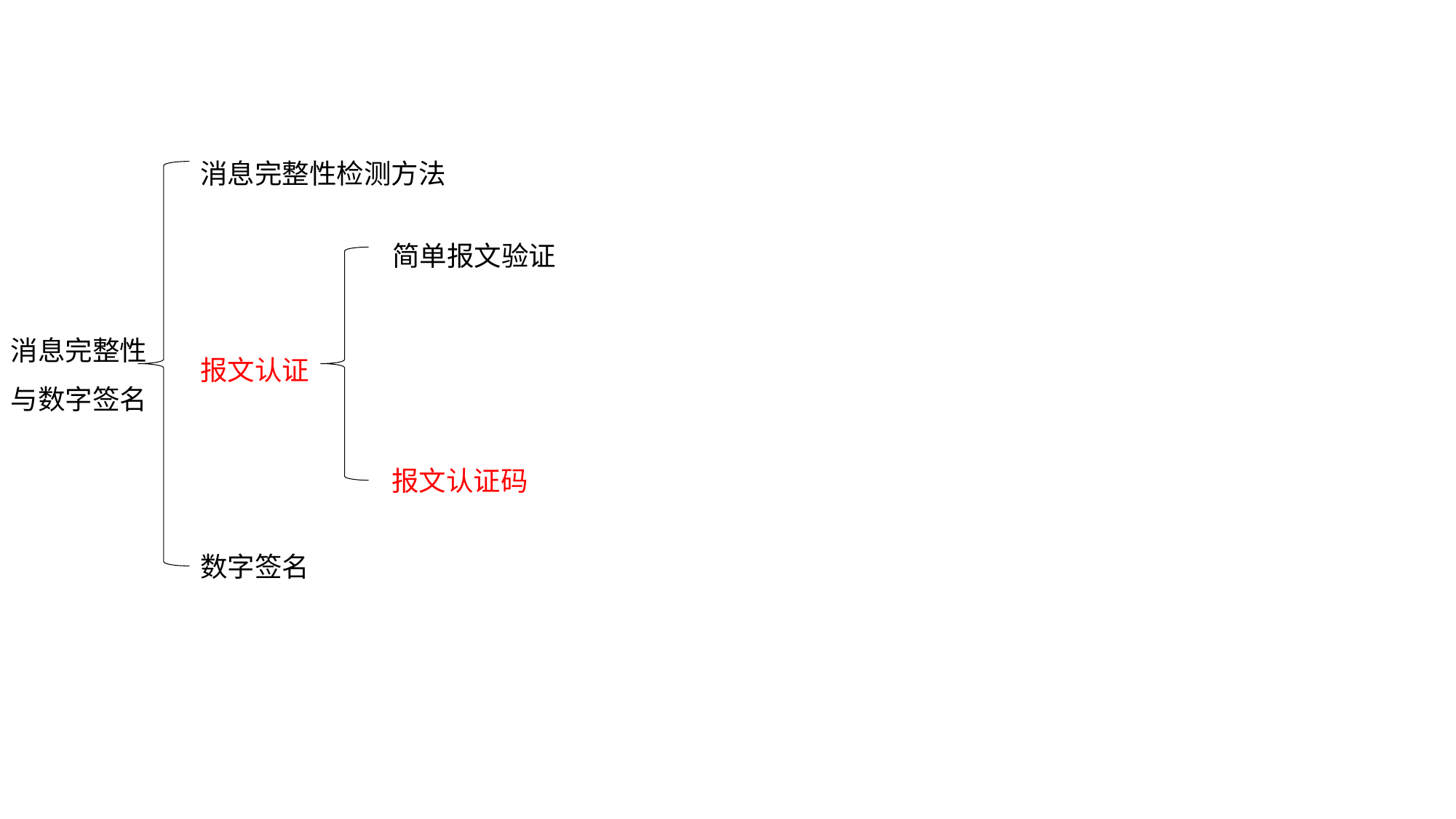

消息完整性检测方法

报文认证

数字签名

简单报文验证

消息完整性
与数字签名
报文认证码